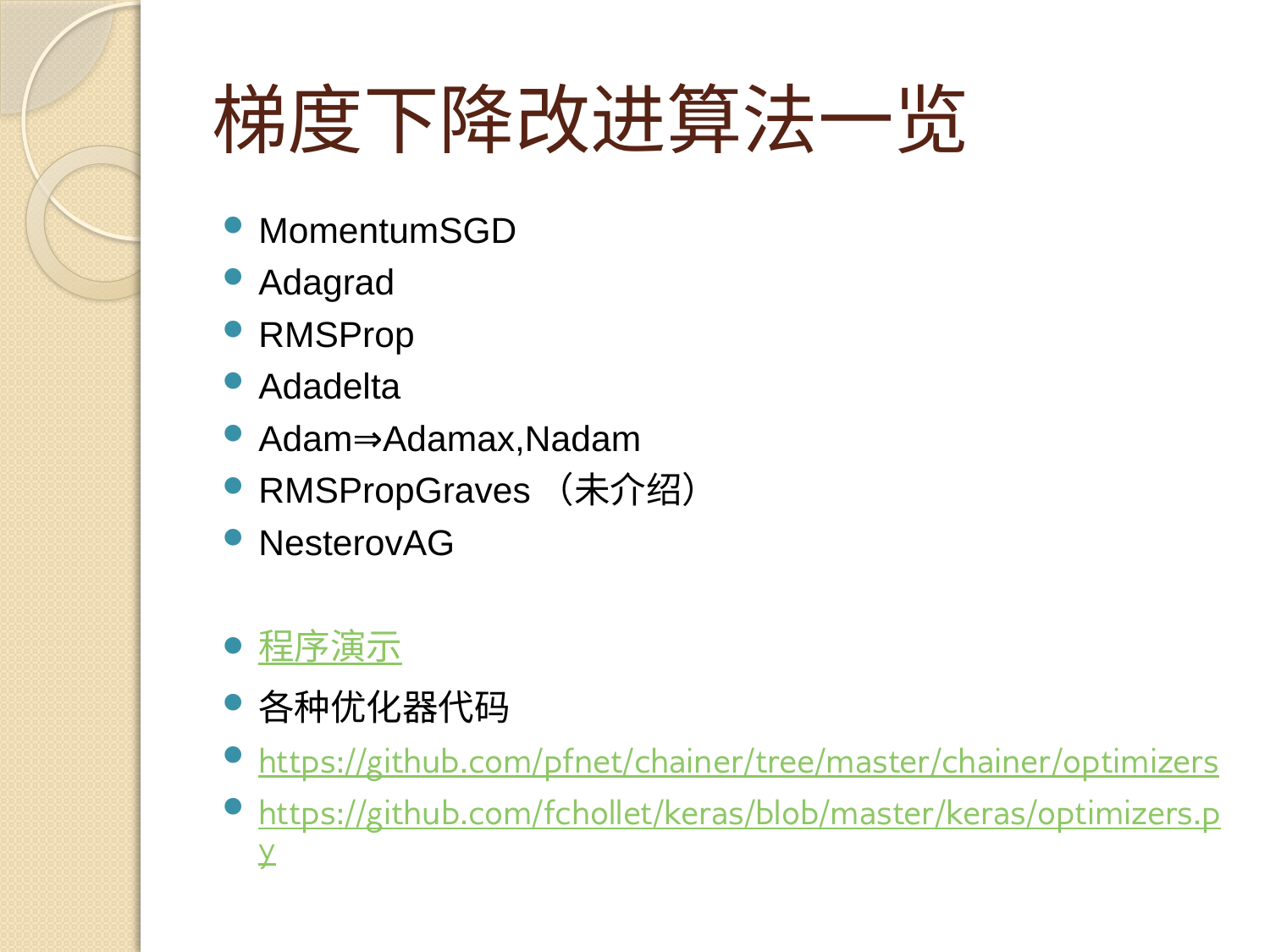

# 梯度下降改进算法一览
MomentumSGD
Adagrad
RMSProp
Adadelta
Adam⇒Adamax,Nadam
RMSPropGraves（未介绍）
NesterovAG

程序演示
各种优化器代码
https://github.com/pfnet/chainer/tree/master/chainer/optimizers
https://github.com/fchollet/keras/blob/master/keras/optimizers.py